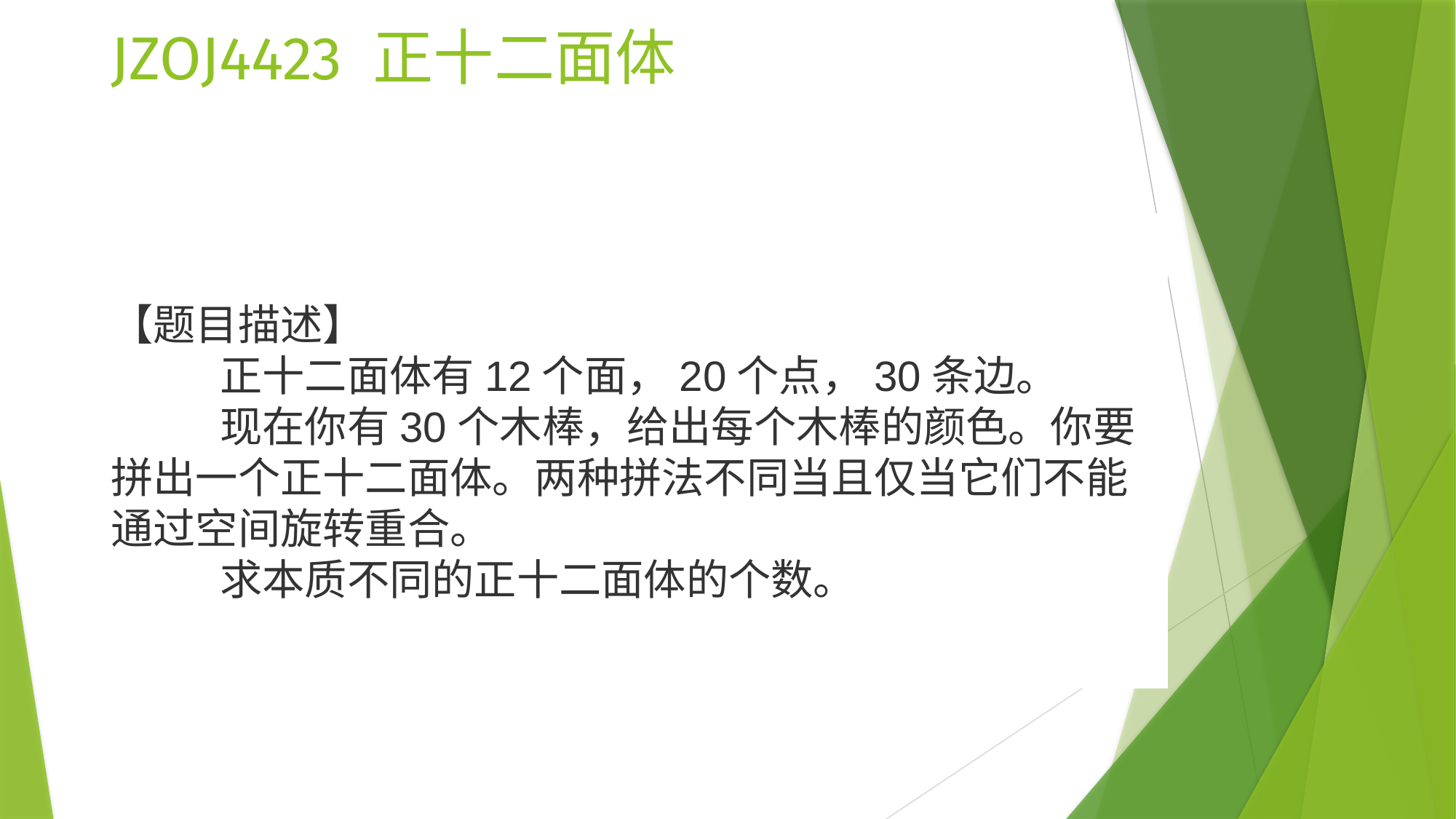

# JZOJ4423 正十二面体
【题目描述】
	正十二面体有12个面，20个点，30条边。
	现在你有30个木棒，给出每个木棒的颜色。你要拼出一个正十二面体。两种拼法不同当且仅当它们不能通过空间旋转重合。
	求本质不同的正十二面体的个数。